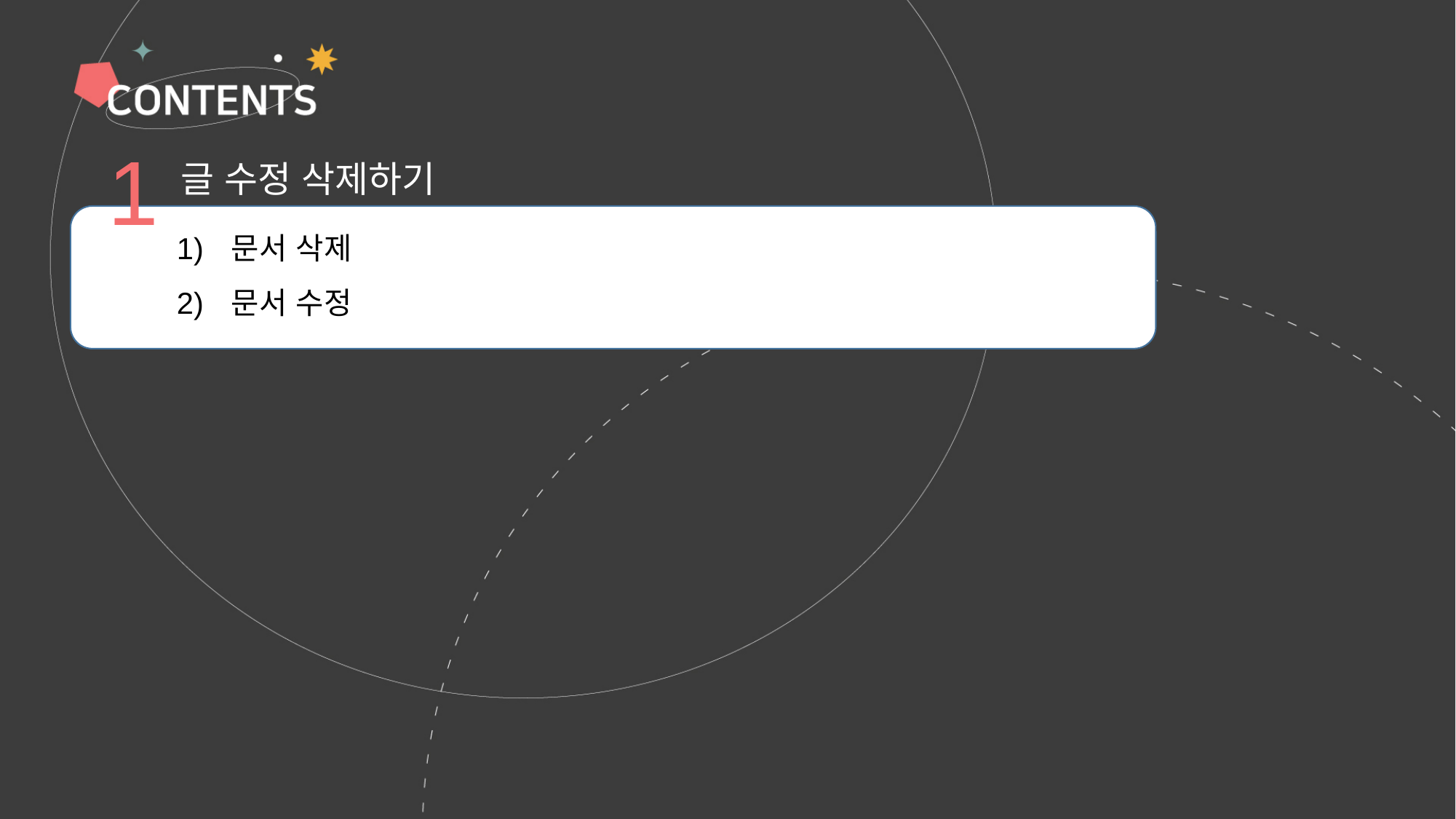

1
글 수정 삭제하기
문서 삭제
문서 수정